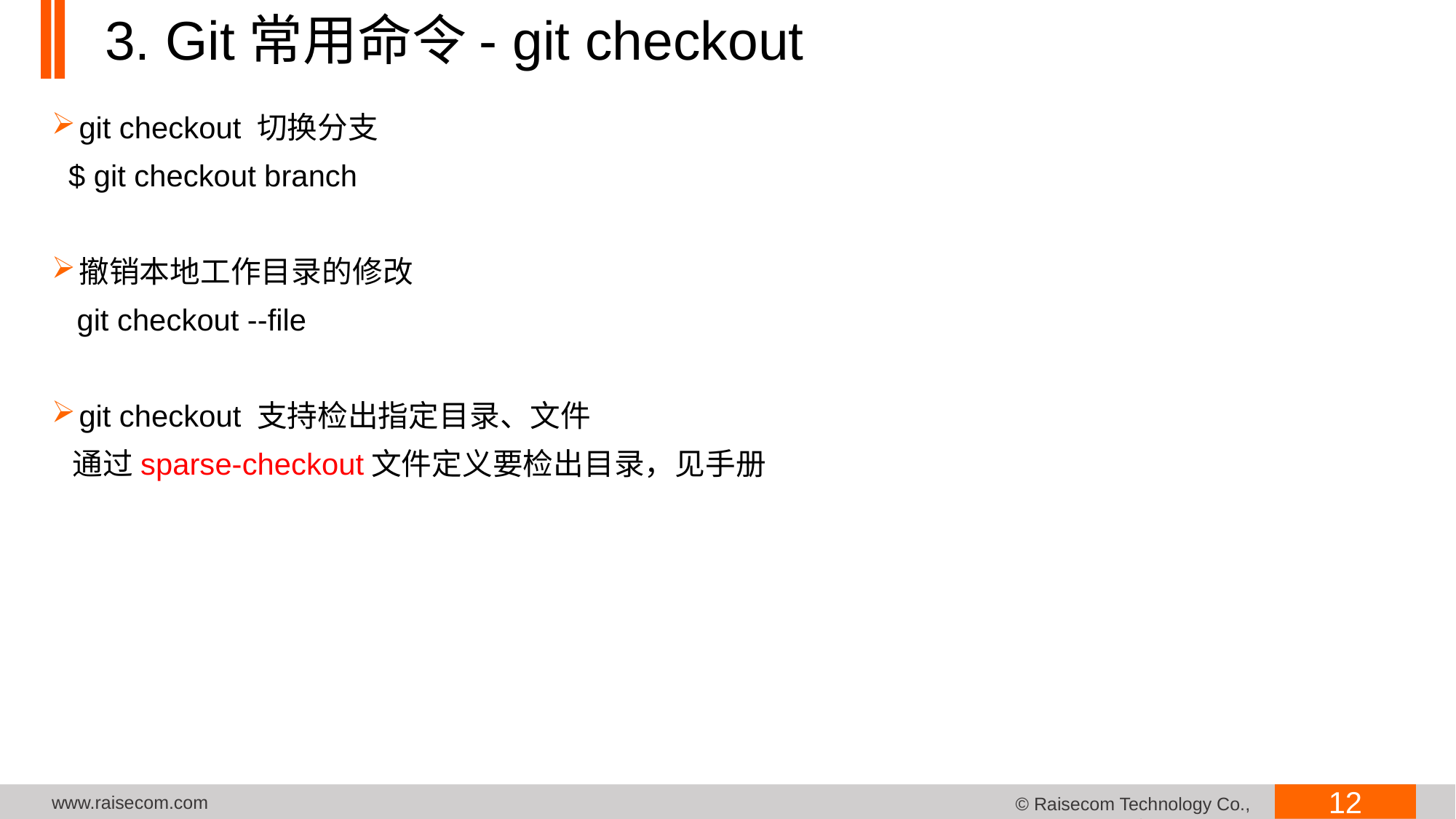

# 3. Git常用命令- git checkout
git checkout 切换分支
  $ git checkout branch

撤销本地工作目录的修改
   git checkout --file

git checkout 支持检出指定目录、文件
  通过sparse-checkout文件定义要检出目录，见手册